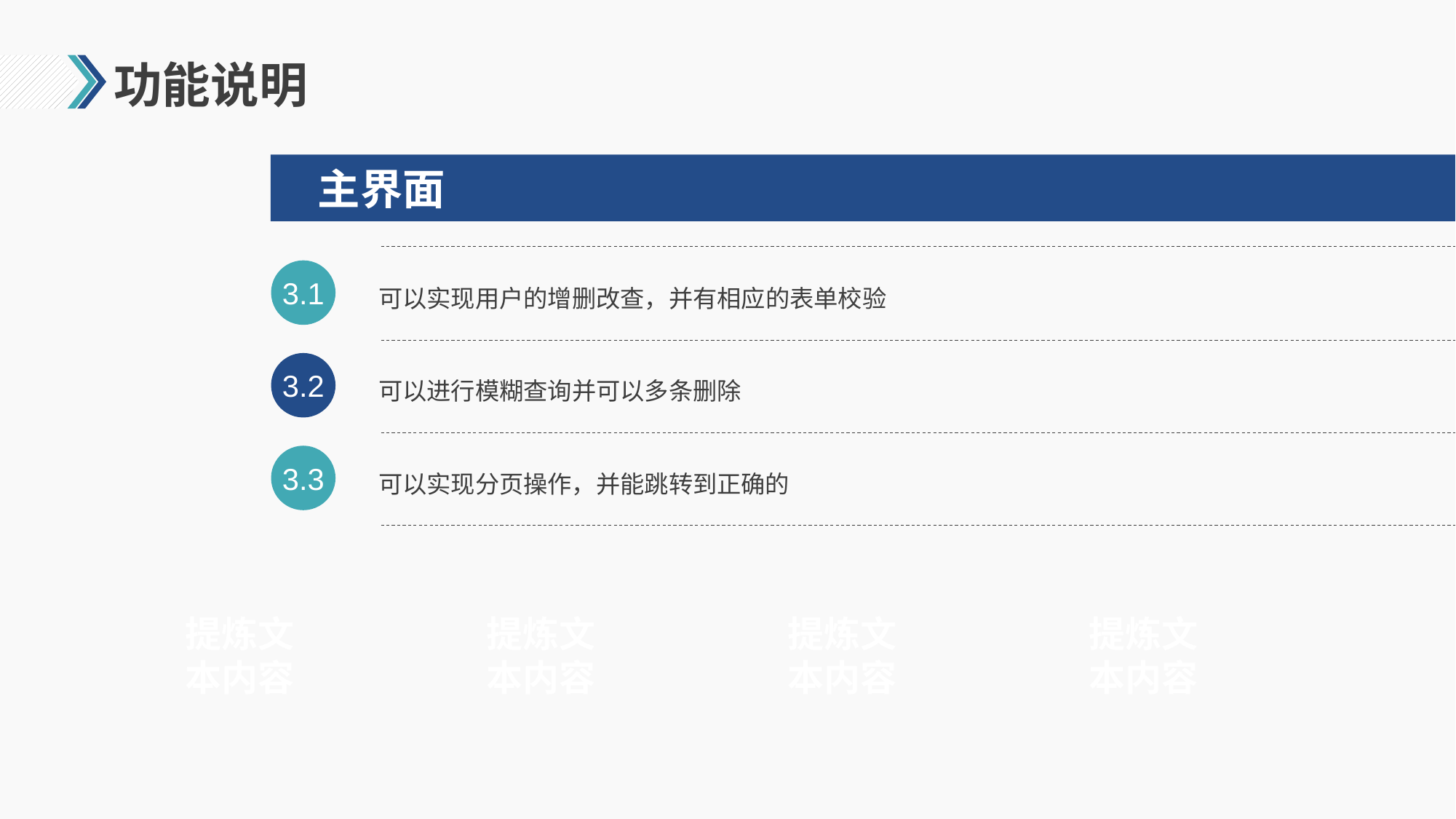

# 功能说明
主界面
3.1
可以实现用户的增删改查，并有相应的表单校验
3.2
可以进行模糊查询并可以多条删除
3.3
可以实现分页操作，并能跳转到正确的
提炼文本内容
提炼文本内容
提炼文本内容
提炼文本内容